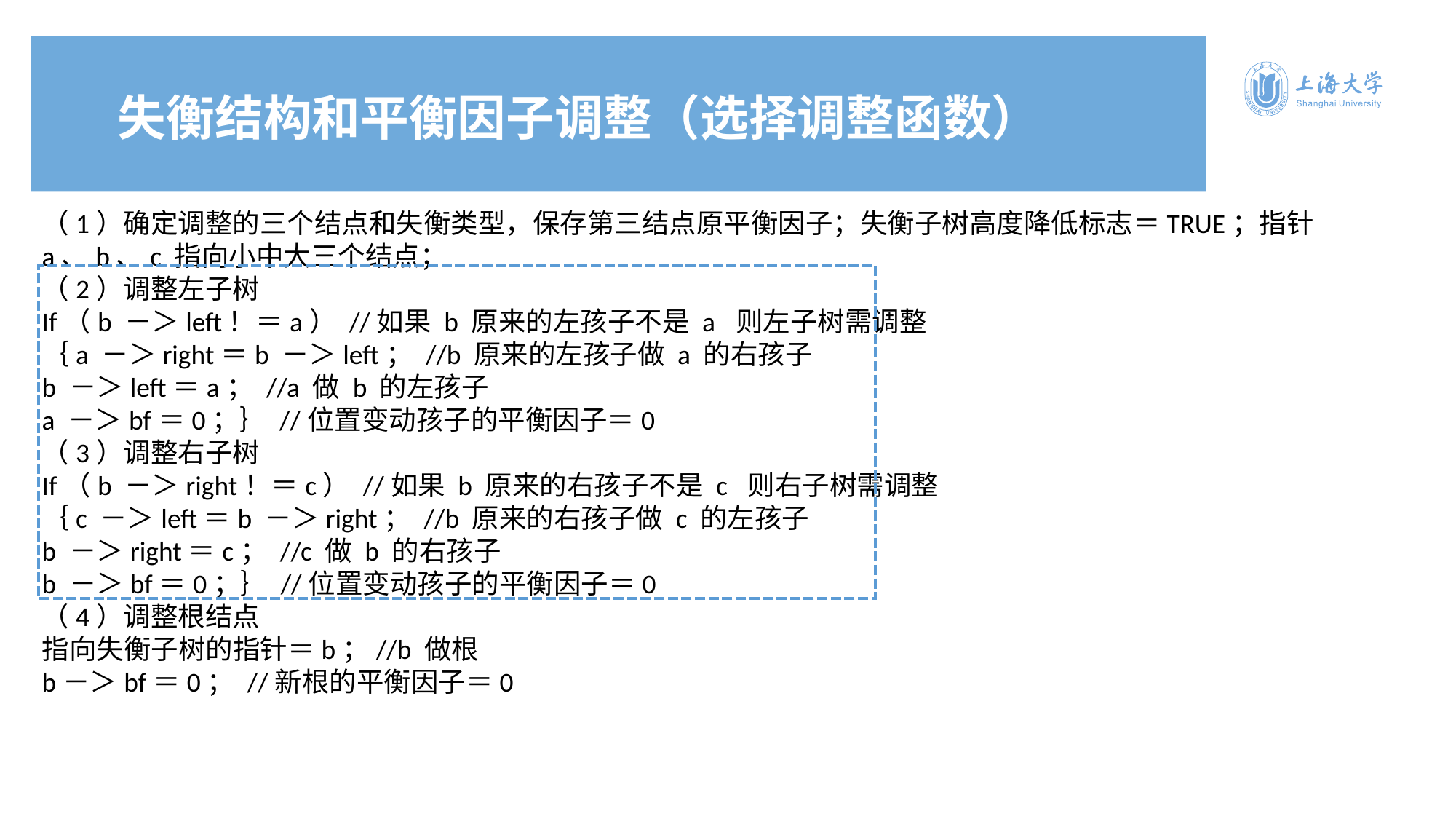

失衡结构和平衡因子调整（选择调整函数）
（1）确定调整的三个结点和失衡类型，保存第三结点原平衡因子；失衡子树高度降低标志＝TRUE；指针 a、b、c 指向小中大三个结点；
（2）调整左子树
If（b －＞left！＝a） //如果 b 原来的左孩子不是 a则左子树需调整
｛a －＞right＝b －＞left； //b 原来的左孩子做 a 的右孩子
b －＞left＝a； //a 做 b 的左孩子
a －＞bf＝0；｝ //位置变动孩子的平衡因子＝0
（3）调整右子树
If（b －＞right！＝c） //如果 b 原来的右孩子不是 c则右子树需调整
｛c －＞left＝b －＞right； //b 原来的右孩子做 c 的左孩子
b －＞right＝c； //c 做 b 的右孩子
b －＞bf＝0；｝ //位置变动孩子的平衡因子＝0
（4）调整根结点
指向失衡子树的指针＝b；//b 做根
b－＞bf＝0； //新根的平衡因子＝0

e7d195523061f1c0d318120d6aeaf1b6ccceb6ba3da59c0775C5DE19DDDEBC09ED96DBD9900D9848D623ECAD1D4904B78047D0015C22C8BE97228BE8B5BFF08FE7A3AE04126DA07312A96C0F69F9BAB74C46B725AFB1A708D984D37AD95344670D96AF8C99654830F8DAEB8AF963DFE993C5D0331C1EA2F2EA108BE97C097A48A3D9250F9A4B2FBB